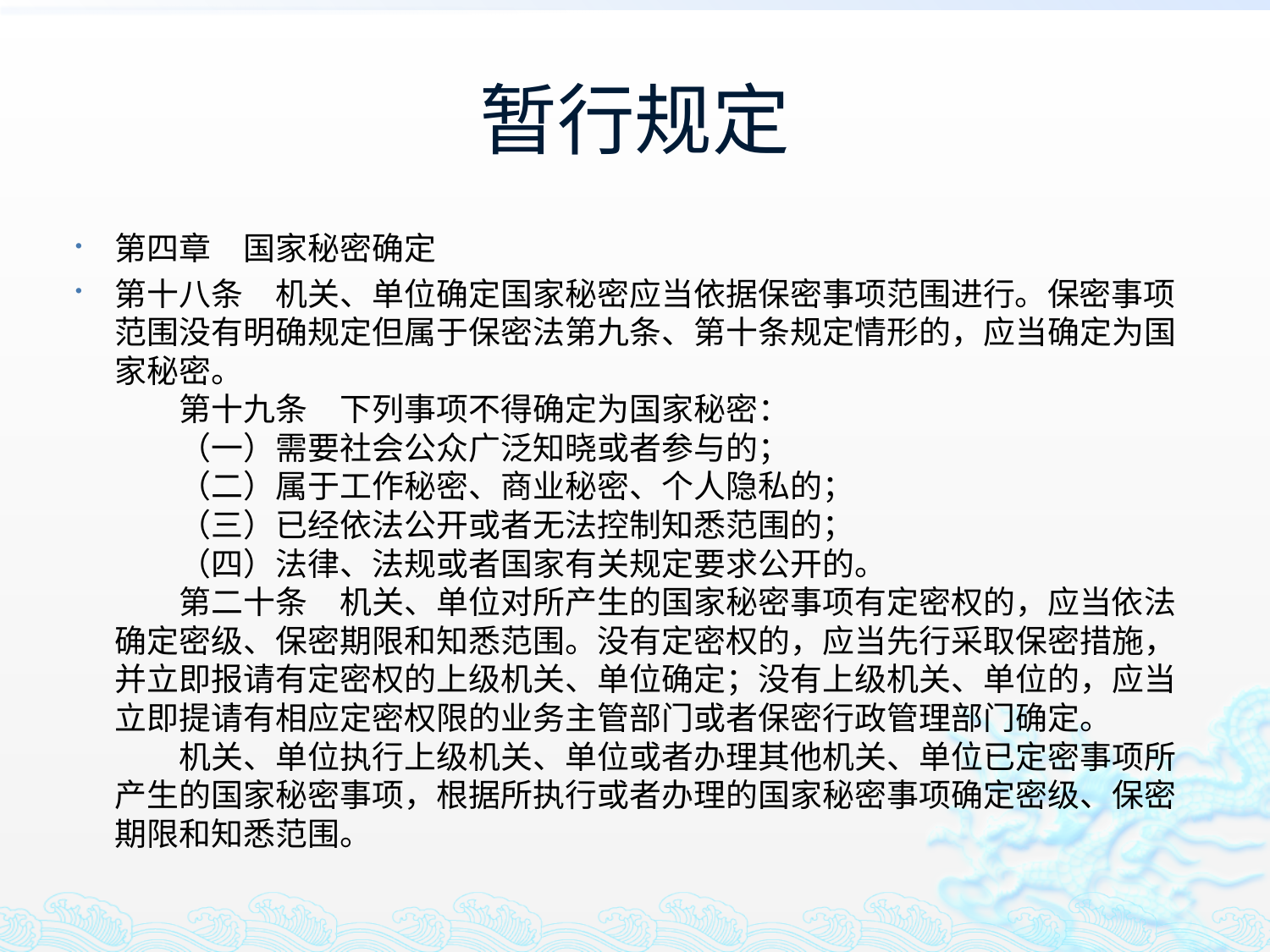

# 暂行规定
第四章　国家秘密确定
第十八条　机关、单位确定国家秘密应当依据保密事项范围进行。保密事项范围没有明确规定但属于保密法第九条、第十条规定情形的，应当确定为国家秘密。
　　第十九条　下列事项不得确定为国家秘密：
　　（一）需要社会公众广泛知晓或者参与的；
　　（二）属于工作秘密、商业秘密、个人隐私的；
　　（三）已经依法公开或者无法控制知悉范围的；
　　（四）法律、法规或者国家有关规定要求公开的。
　　第二十条　机关、单位对所产生的国家秘密事项有定密权的，应当依法确定密级、保密期限和知悉范围。没有定密权的，应当先行采取保密措施，并立即报请有定密权的上级机关、单位确定；没有上级机关、单位的，应当立即提请有相应定密权限的业务主管部门或者保密行政管理部门确定。
　　机关、单位执行上级机关、单位或者办理其他机关、单位已定密事项所产生的国家秘密事项，根据所执行或者办理的国家秘密事项确定密级、保密期限和知悉范围。